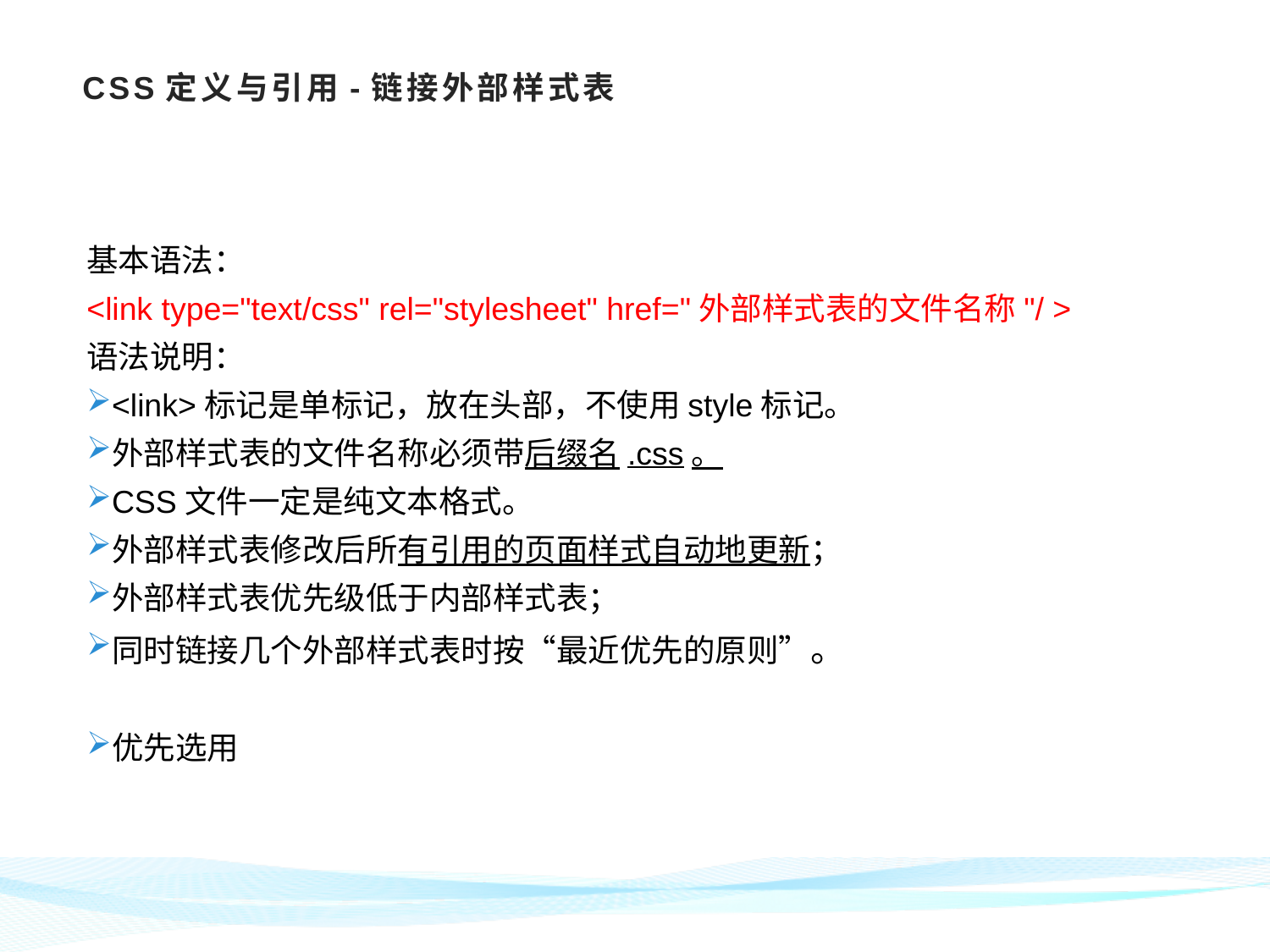

# CSS定义与引用-链接外部样式表
基本语法：
<link type="text/css" rel="stylesheet" href="外部样式表的文件名称"/ >
语法说明：
<link>标记是单标记，放在头部，不使用style标记。
外部样式表的文件名称必须带后缀名.css。
CSS文件一定是纯文本格式。
外部样式表修改后所有引用的页面样式自动地更新；
外部样式表优先级低于内部样式表；
同时链接几个外部样式表时按“最近优先的原则”。

优先选用